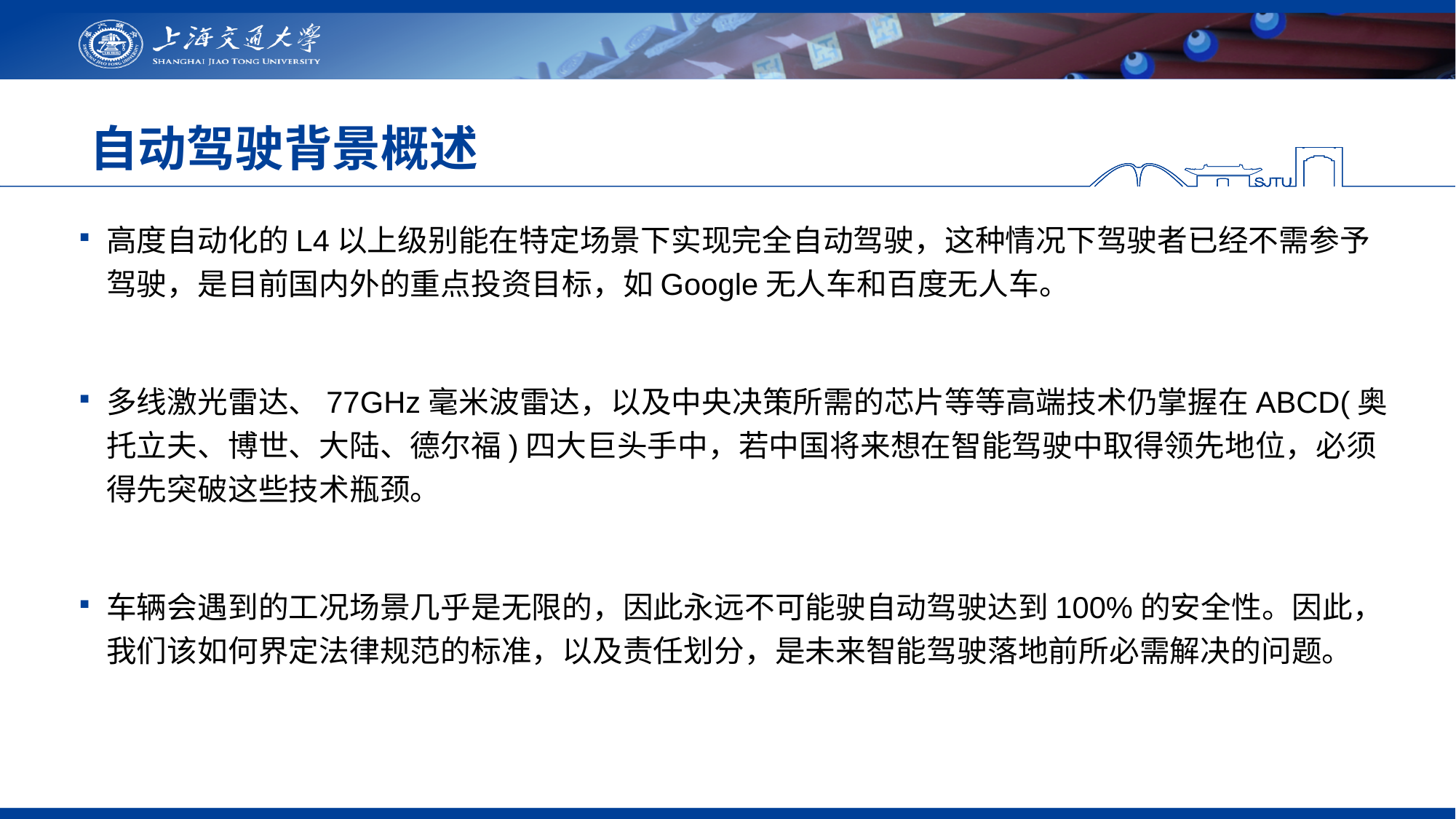

# 自动驾驶背景概述
高度自动化的L4以上级别能在特定场景下实现完全自动驾驶，这种情况下驾驶者已经不需参予驾驶，是目前国内外的重点投资目标，如Google无人车和百度无人车。

多线激光雷达、77GHz毫米波雷达，以及中央决策所需的芯片等等高端技术仍掌握在ABCD(奥托立夫、博世、大陆、德尔福)四大巨头手中，若中国将来想在智能驾驶中取得领先地位，必须得先突破这些技术瓶颈。

车辆会遇到的工况场景几乎是无限的，因此永远不可能驶自动驾驶达到100%的安全性。因此，我们该如何界定法律规范的标准，以及责任划分，是未来智能驾驶落地前所必需解决的问题。